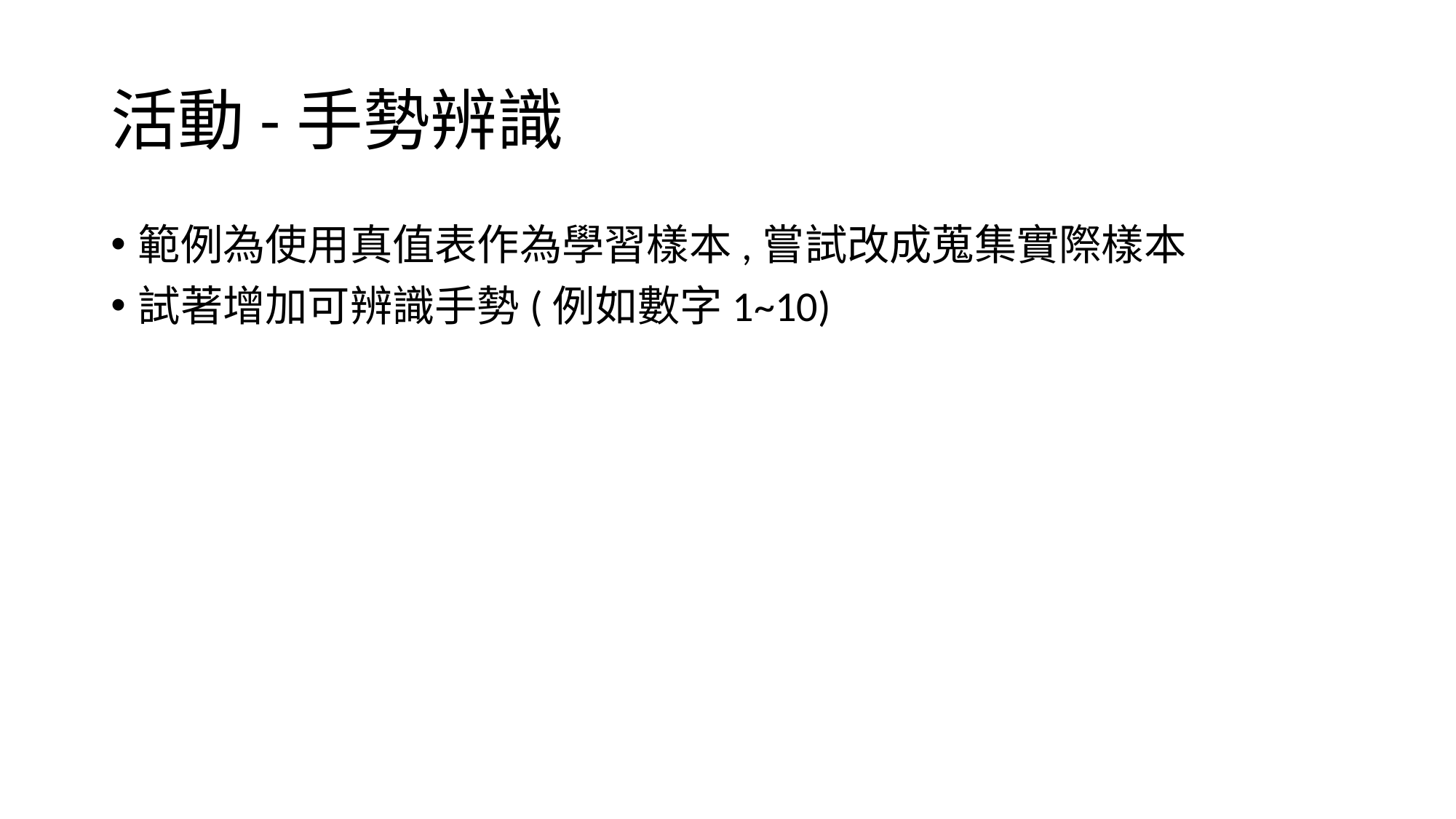

# 活動-手勢辨識
範例為使用真值表作為學習樣本,嘗試改成蒐集實際樣本
試著增加可辨識手勢(例如數字1~10)